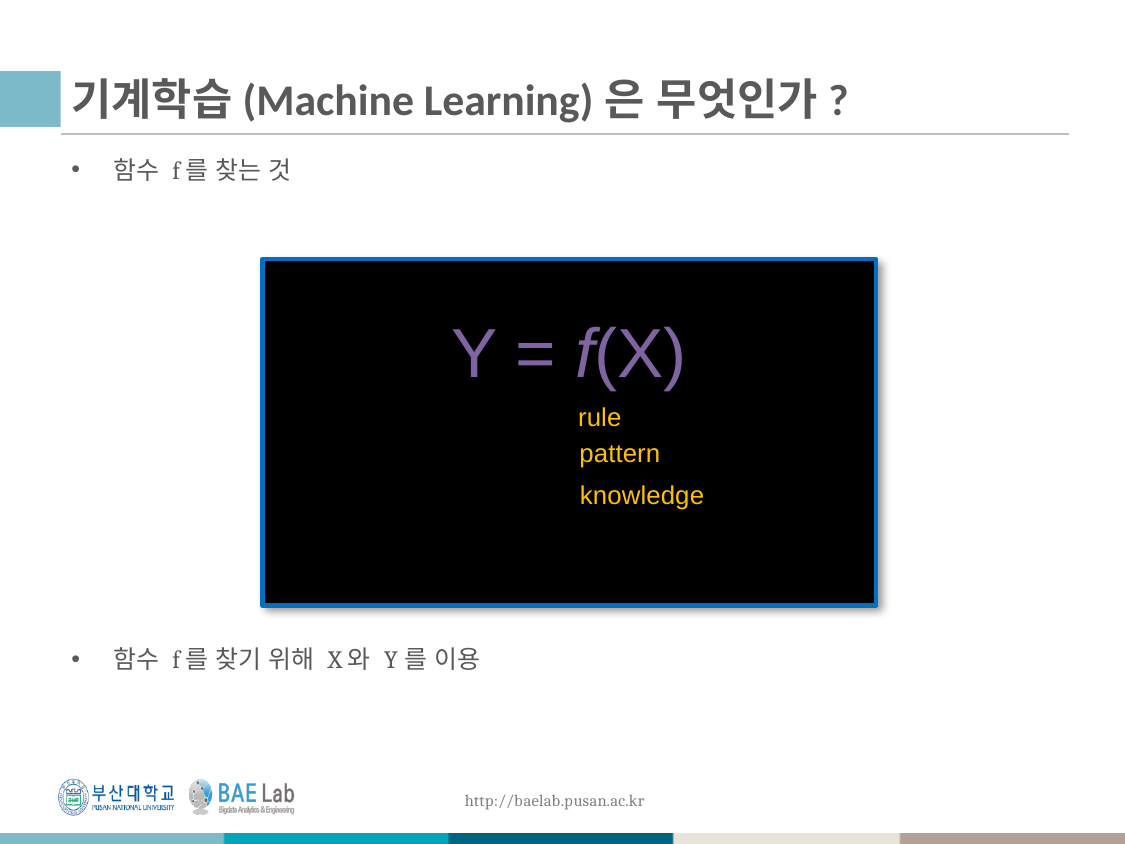

# 기계학습(Machine Learning)은 무엇인가?
함수 f를 찾는 것

함수 f를 찾기 위해 X와 Y를 이용
Y = f(X)

rule
pattern
knowledge